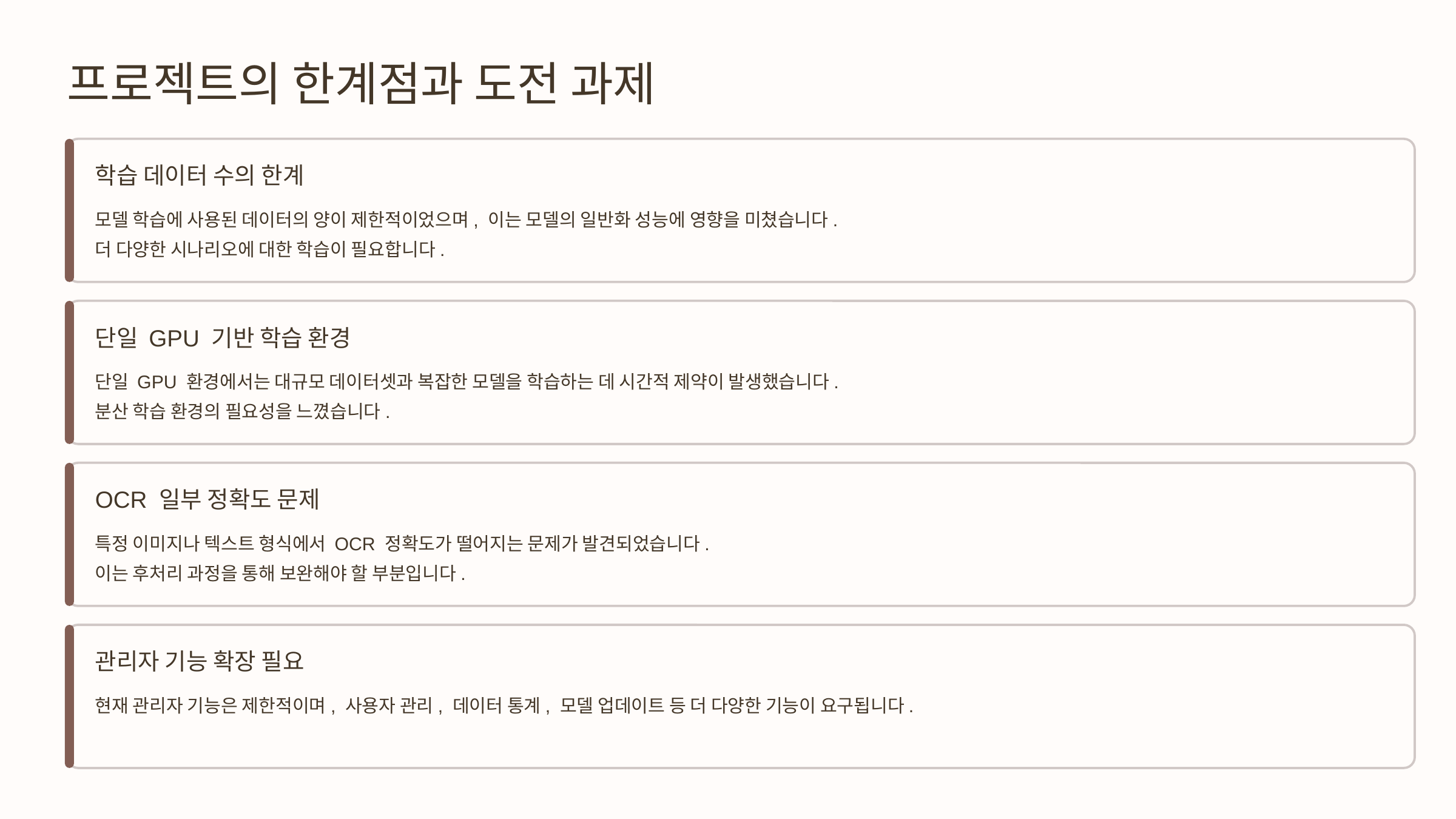

프로젝트의 한계점과 도전 과제

학습 데이터 수의 한계
모델 학습에 사용된 데이터의 양이 제한적이었으며, 이는 모델의 일반화 성능에 영향을 미쳤습니다.
더 다양한 시나리오에 대한 학습이 필요합니다.

단일 GPU 기반 학습 환경
단일 GPU 환경에서는 대규모 데이터셋과 복잡한 모델을 학습하는 데 시간적 제약이 발생했습니다.
분산 학습 환경의 필요성을 느꼈습니다.

OCR 일부 정확도 문제
특정 이미지나 텍스트 형식에서 OCR 정확도가 떨어지는 문제가 발견되었습니다.
이는 후처리 과정을 통해 보완해야 할 부분입니다.

관리자 기능 확장 필요
현재 관리자 기능은 제한적이며, 사용자 관리, 데이터 통계, 모델 업데이트 등 더 다양한 기능이 요구됩니다.